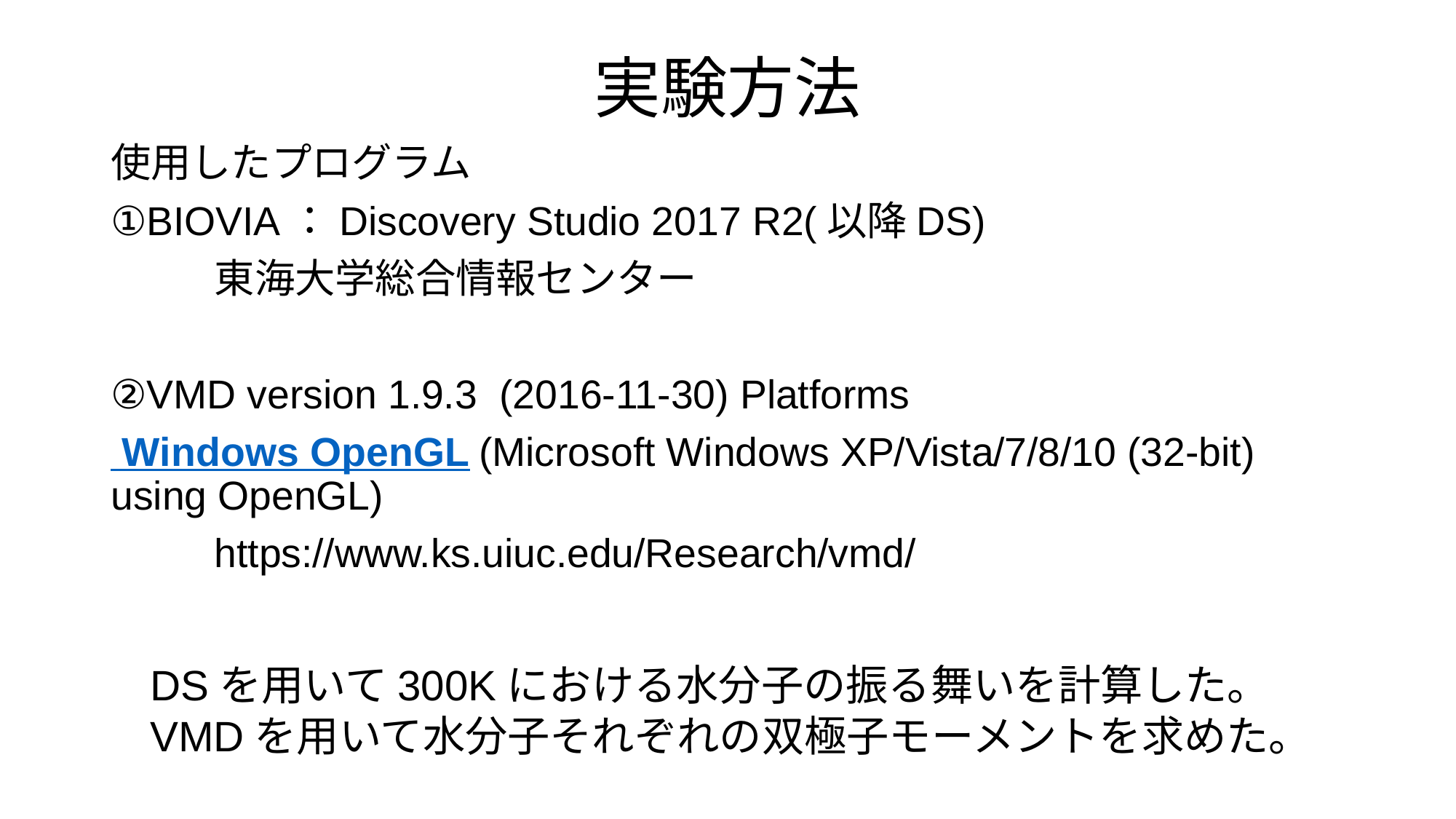

# 実験方法
使用したプログラム
①BIOVIA：Discovery Studio 2017 R2(以降DS)
	東海大学総合情報センター

②VMD version 1.9.3  (2016-11-30) Platforms
 Windows OpenGL (Microsoft Windows XP/Vista/7/8/10 (32-bit) using OpenGL)
	https://www.ks.uiuc.edu/Research/vmd/

DSを用いて300Kにおける水分子の振る舞いを計算した。
VMDを用いて水分子それぞれの双極子モーメントを求めた。